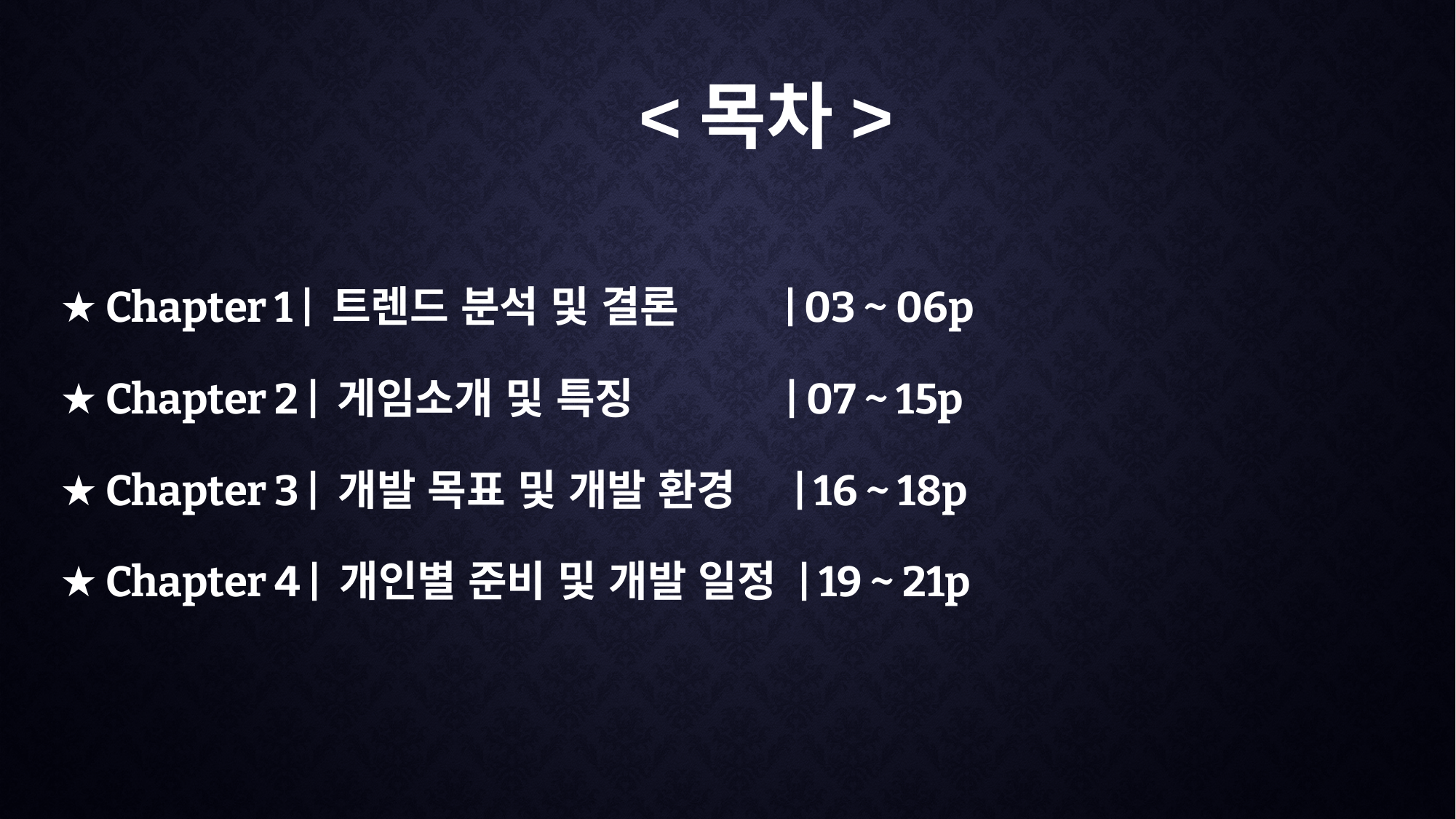

<목차>
★ Chapter 1 | 트렌드 분석 및 결론        | 03 ~ 06p
★ Chapter 2 | 게임소개 및 특징            | 07 ~ 15p
★ Chapter 3 | 개발 목표 및 개발 환경    | 16 ~ 18p
★ Chapter 4 | 개인별 준비 및 개발 일정 | 19 ~ 21p